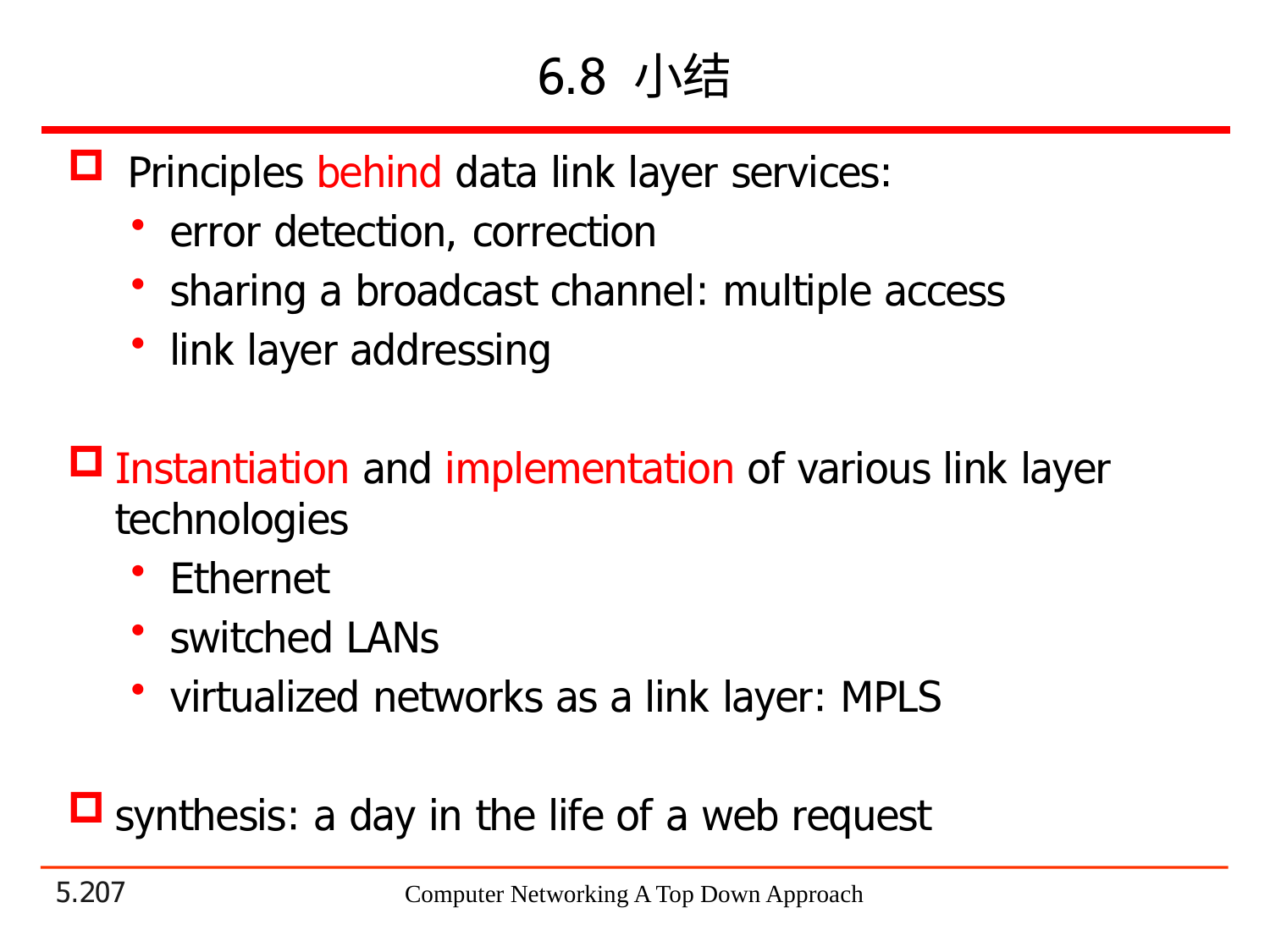

# 6.8 小结
 Principles behind data link layer services:
error detection, correction
sharing a broadcast channel: multiple access
link layer addressing

Instantiation and implementation of various link layer technologies
Ethernet
switched LANs
virtualized networks as a link layer: MPLS

synthesis: a day in the life of a web request